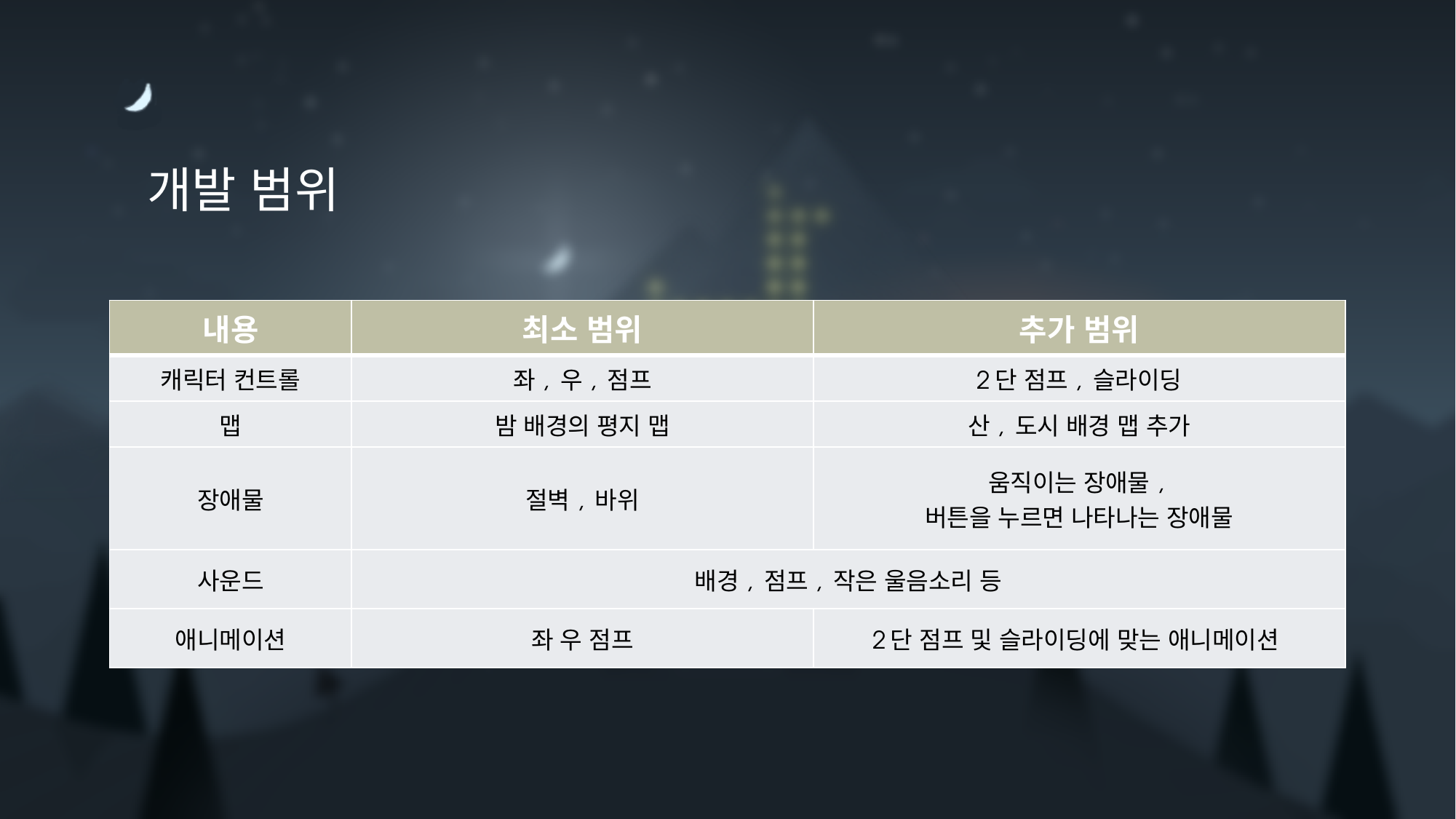

개발 범위
| 내용 | 최소 범위 | 추가 범위 |
| --- | --- | --- |
| 캐릭터 컨트롤 | 좌, 우, 점프 | 2단 점프, 슬라이딩 |
| 맵 | 밤 배경의 평지 맵 | 산, 도시 배경 맵 추가 |
| 장애물 | 절벽, 바위 | 움직이는 장애물, 버튼을 누르면 나타나는 장애물 |
| 사운드 | 배경, 점프, 작은 울음소리 등 |  |
| 애니메이션 | 좌 우 점프 | 2단 점프 및 슬라이딩에 맞는 애니메이션 |